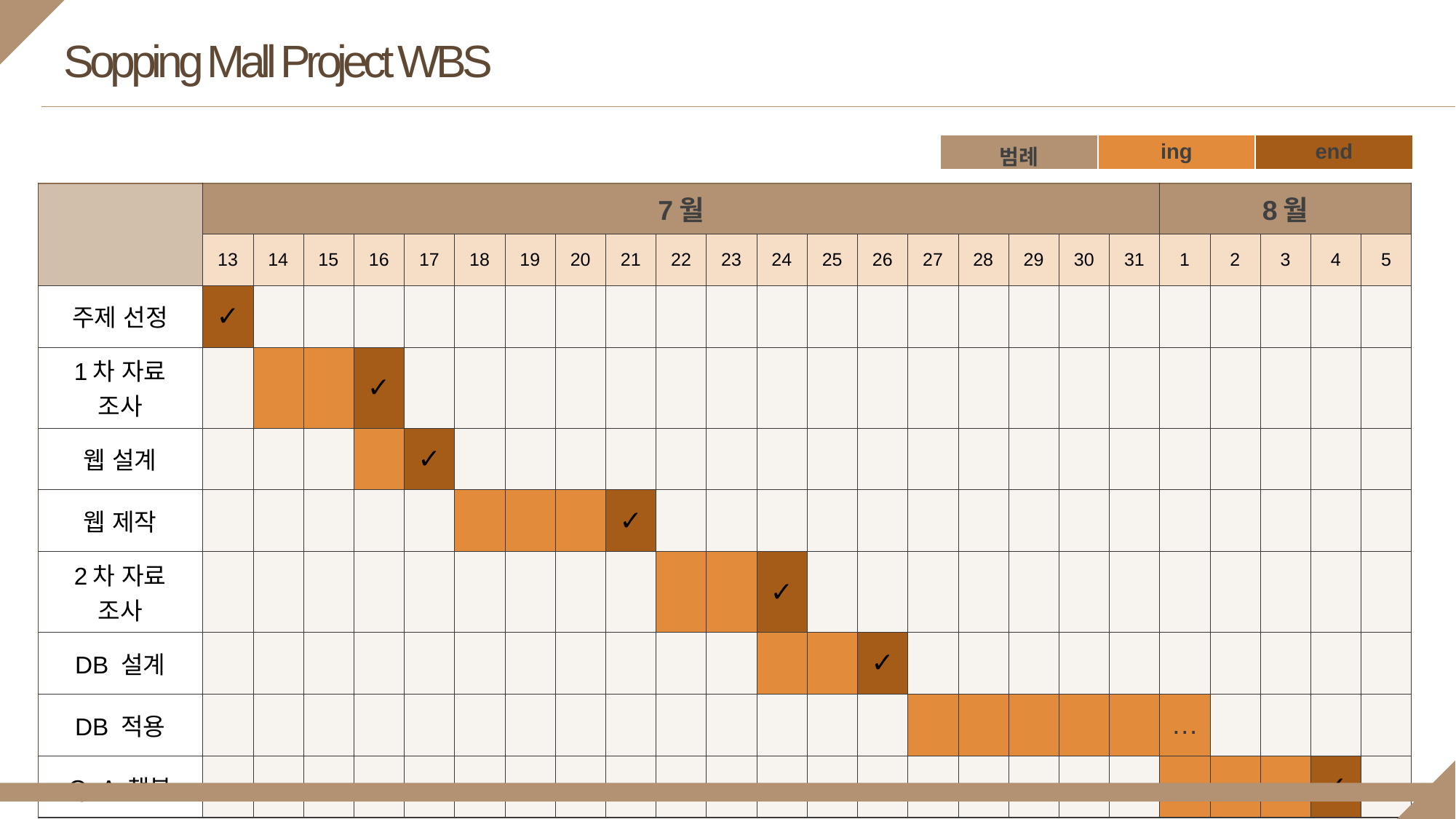

Sopping Mall Project WBS

| 범례 | ing | end |
| --- | --- | --- |
|  | 7월 |  |  |  |  |  |  |  |  |  |  |  |  |  |  |  |  |  |  | 8월 |  |  |  |  |
| --- | --- | --- | --- | --- | --- | --- | --- | --- | --- | --- | --- | --- | --- | --- | --- | --- | --- | --- | --- | --- | --- | --- | --- | --- |
|  | 13 | 14 | 15 | 16 | 17 | 18 | 19 | 20 | 21 | 22 | 23 | 24 | 25 | 26 | 27 | 28 | 29 | 30 | 31 | 1 | 2 | 3 | 4 | 5 |
| 주제 선정 | ✓ |  |  |  |  |  |  |  |  |  |  |  |  |  |  |  |  |  |  |  |  |  |  |  |
| 1차 자료 조사 |  |  |  | ✓ |  |  |  |  |  |  |  |  |  |  |  |  |  |  |  |  |  |  |  |  |
| 웹 설계 |  |  |  |  | ✓ |  |  |  |  |  |  |  |  |  |  |  |  |  |  |  |  |  |  |  |
| 웹 제작 |  |  |  |  |  |  |  |  | ✓ |  |  |  |  |  |  |  |  |  |  |  |  |  |  |  |
| 2차 자료 조사 |  |  |  |  |  |  |  |  |  |  |  | ✓ |  |  |  |  |  |  |  |  |  |  |  |  |
| DB 설계 |  |  |  |  |  |  |  |  |  |  |  |  |  | ✓ |  |  |  |  |  |  |  |  |  |  |
| DB 적용 |  |  |  |  |  |  |  |  |  |  |  |  |  |  |  |  |  |  |  | … |  |  |  |  |
| QnA 챗봇 |  |  |  |  |  |  |  |  |  |  |  |  |  |  |  |  |  |  |  |  |  |  | ✓ |  |